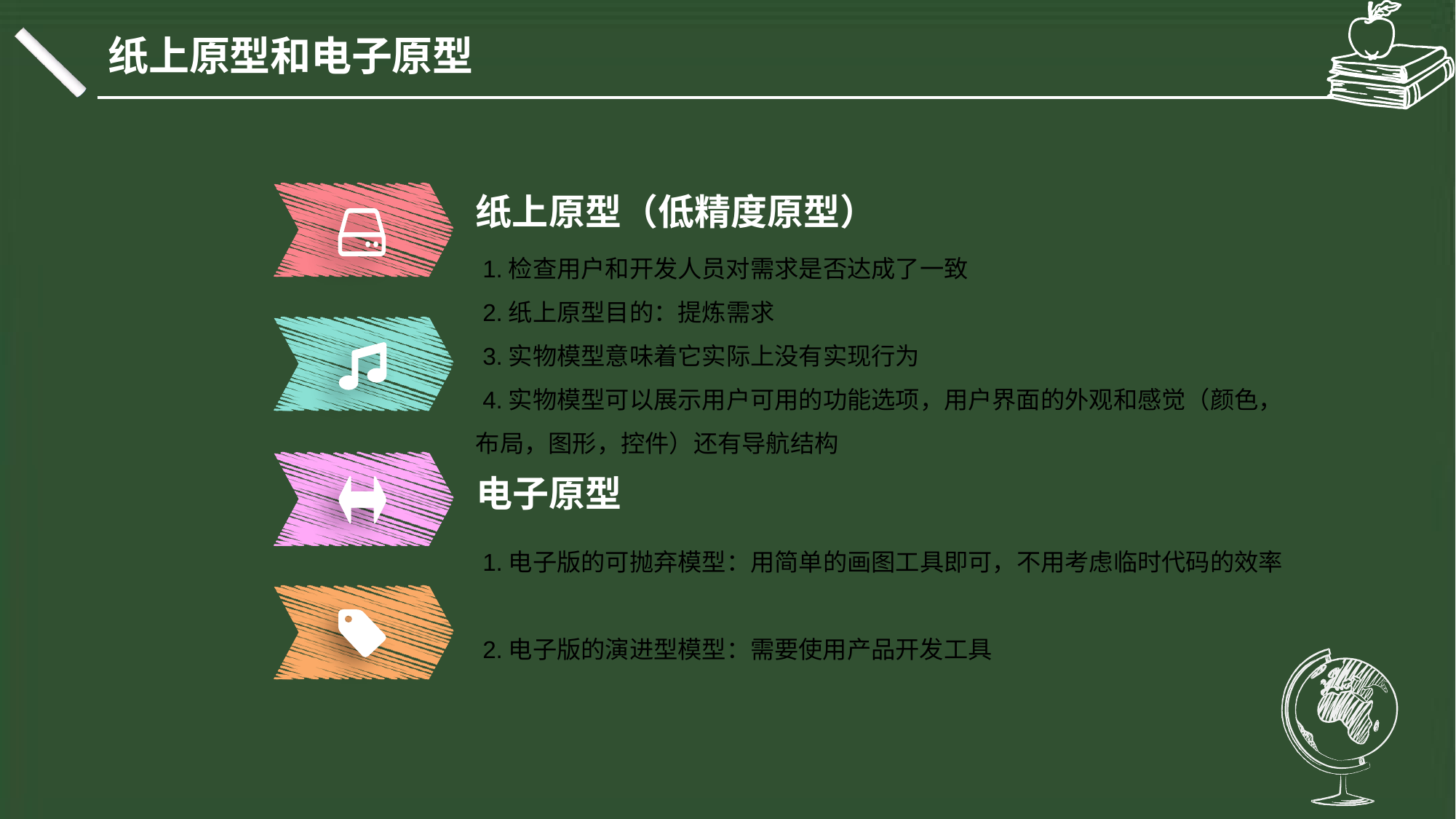

纸上原型和电子原型

纸上原型（低精度原型）
 1.检查用户和开发人员对需求是否达成了一致
 2.纸上原型目的：提炼需求
 3.实物模型意味着它实际上没有实现行为
 4.实物模型可以展示用户可用的功能选项，用户界面的外观和感觉（颜色，布局，图形，控件）还有导航结构

电子原型
 1.电子版的可抛弃模型：用简单的画图工具即可，不用考虑临时代码的效率
 2.电子版的演进型模型：需要使用产品开发工具

延时